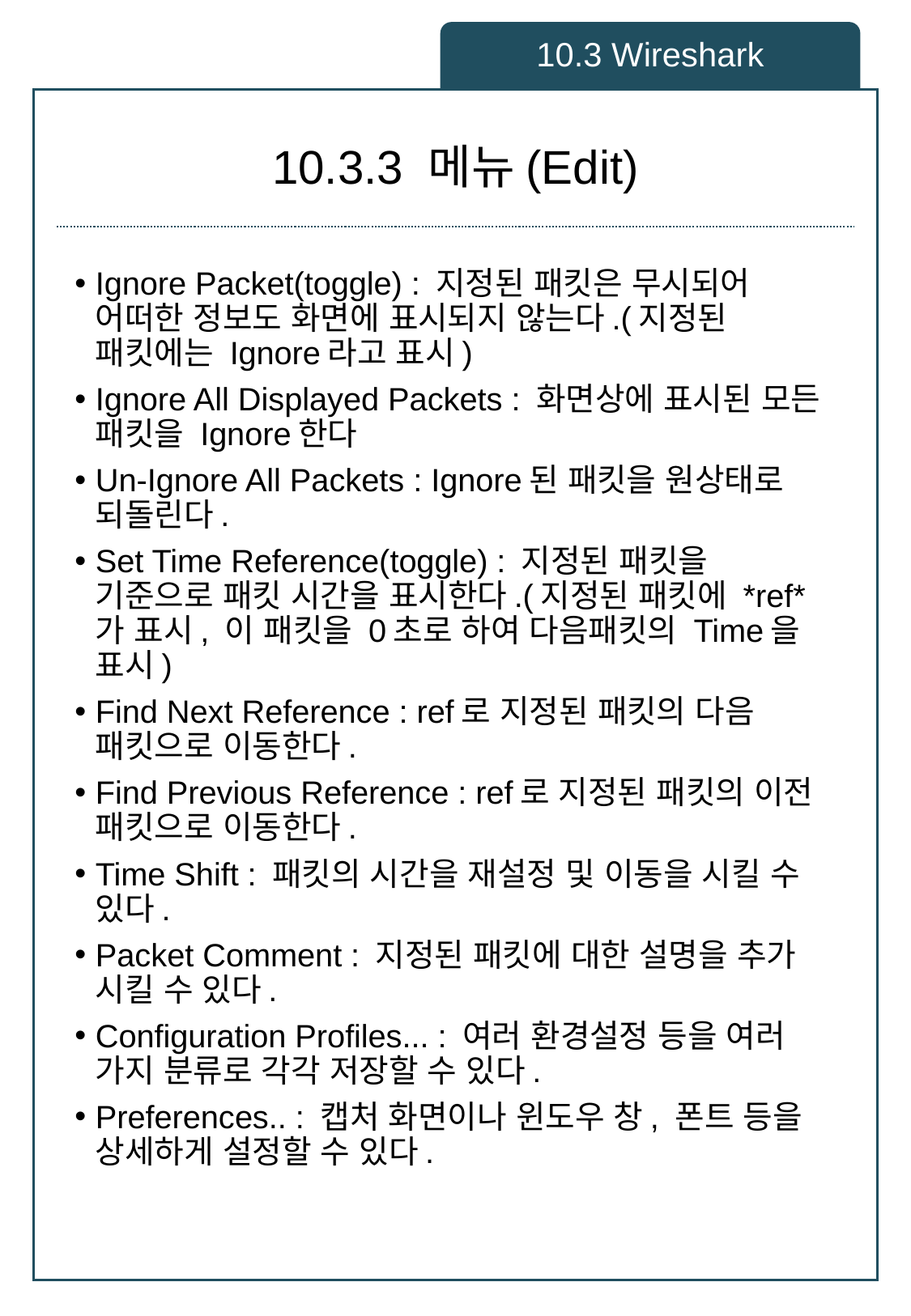

10.3 Wireshark

# 10.3.3 메뉴(Edit)
Ignore Packet(toggle) : 지정된 패킷은 무시되어 어떠한 정보도 화면에 표시되지 않는다.(지정된 패킷에는 Ignore라고 표시)
Ignore All Displayed Packets : 화면상에 표시된 모든 패킷을 Ignore한다
Un-Ignore All Packets : Ignore된 패킷을 원상태로 되돌린다.
Set Time Reference(toggle) : 지정된 패킷을 기준으로 패킷 시간을 표시한다.(지정된 패킷에 *ref*가 표시, 이 패킷을 0초로 하여 다음패킷의 Time을 표시)
Find Next Reference : ref로 지정된 패킷의 다음 패킷으로 이동한다.
Find Previous Reference : ref로 지정된 패킷의 이전 패킷으로 이동한다.
Time Shift : 패킷의 시간을 재설정 및 이동을 시킬 수 있다.
Packet Comment : 지정된 패킷에 대한 설명을 추가 시킬 수 있다.
Configuration Profiles... : 여러 환경설정 등을 여러 가지 분류로 각각 저장할 수 있다.
Preferences.. : 캡처 화면이나 윈도우 창, 폰트 등을 상세하게 설정할 수 있다.